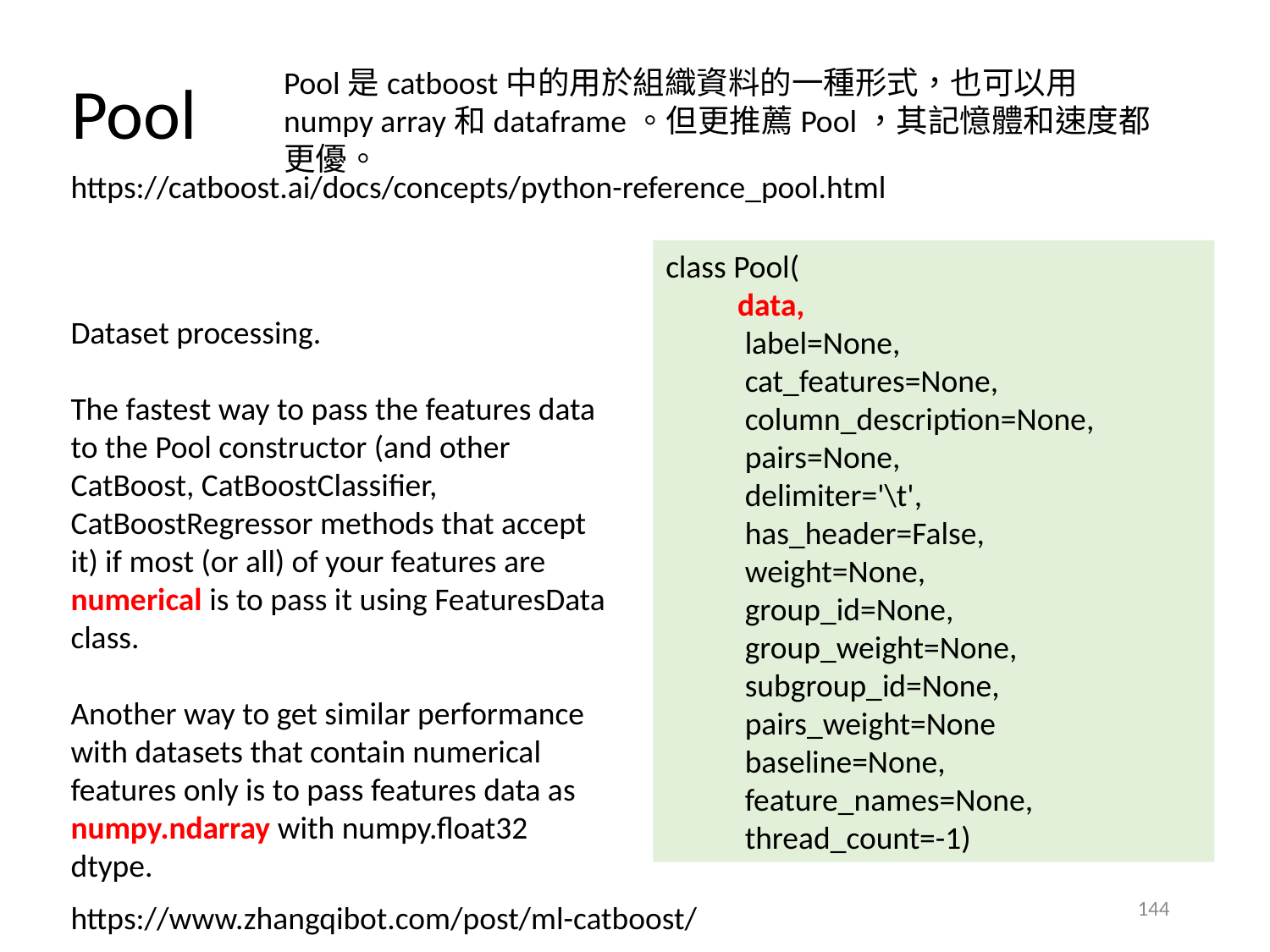

Pool是catboost中的用於組織資料的一種形式，也可以用numpy array和dataframe。但更推薦Pool，其記憶體和速度都更優。
Pool
https://catboost.ai/docs/concepts/python-reference_pool.html
class Pool(
          data,
           label=None,
           cat_features=None,
           column_description=None,
           pairs=None,
           delimiter='\t',
           has_header=False,
           weight=None,
           group_id=None,
           group_weight=None,
           subgroup_id=None,
           pairs_weight=None
           baseline=None,
           feature_names=None,
           thread_count=-1)
Dataset processing.

The fastest way to pass the features data to the Pool constructor (and other CatBoost, CatBoostClassifier, CatBoostRegressor methods that accept it) if most (or all) of your features are numerical is to pass it using FeaturesData class.

Another way to get similar performance with datasets that contain numerical features only is to pass features data as numpy.ndarray with numpy.float32 dtype.
144
https://www.zhangqibot.com/post/ml-catboost/